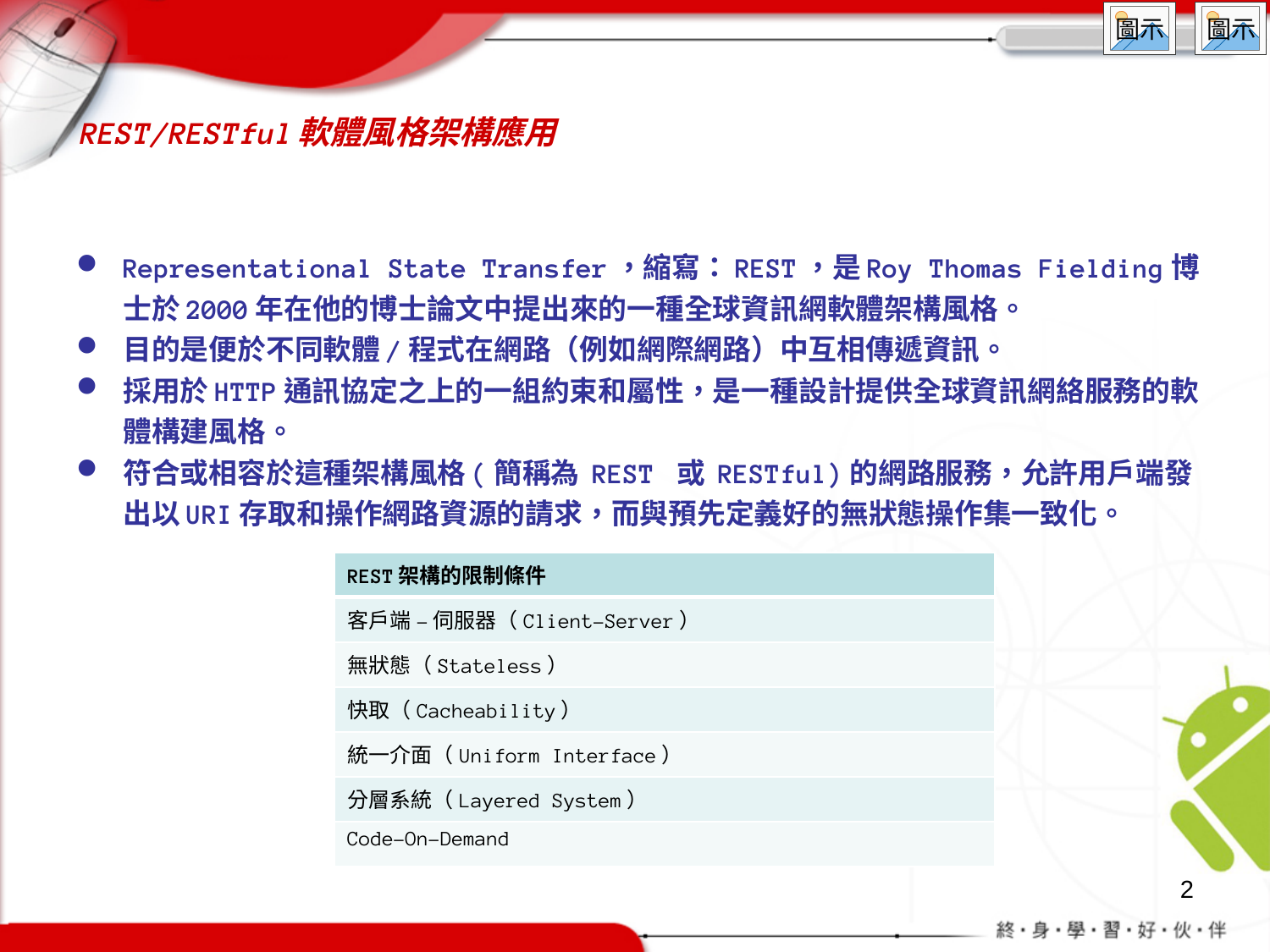

# REST/RESTful軟體風格架構應用
Representational State Transfer，縮寫：REST，是Roy Thomas Fielding博士於2000年在他的博士論文中提出來的一種全球資訊網軟體架構風格。
目的是便於不同軟體/程式在網路（例如網際網路）中互相傳遞資訊。
採用於HTTP通訊協定之上的一組約束和屬性，是一種設計提供全球資訊網絡服務的軟體構建風格。
符合或相容於這種架構風格(簡稱為 REST 或 RESTful)的網路服務，允許用戶端發出以URI存取和操作網路資源的請求，而與預先定義好的無狀態操作集一致化。
| REST架構的限制條件 |
| --- |
| 客戶端-伺服器（Client-Server） |
| 無狀態（Stateless） |
| 快取（Cacheability） |
| 統一介面（Uniform Interface） |
| 分層系統（Layered System） |
| Code-On-Demand |
2